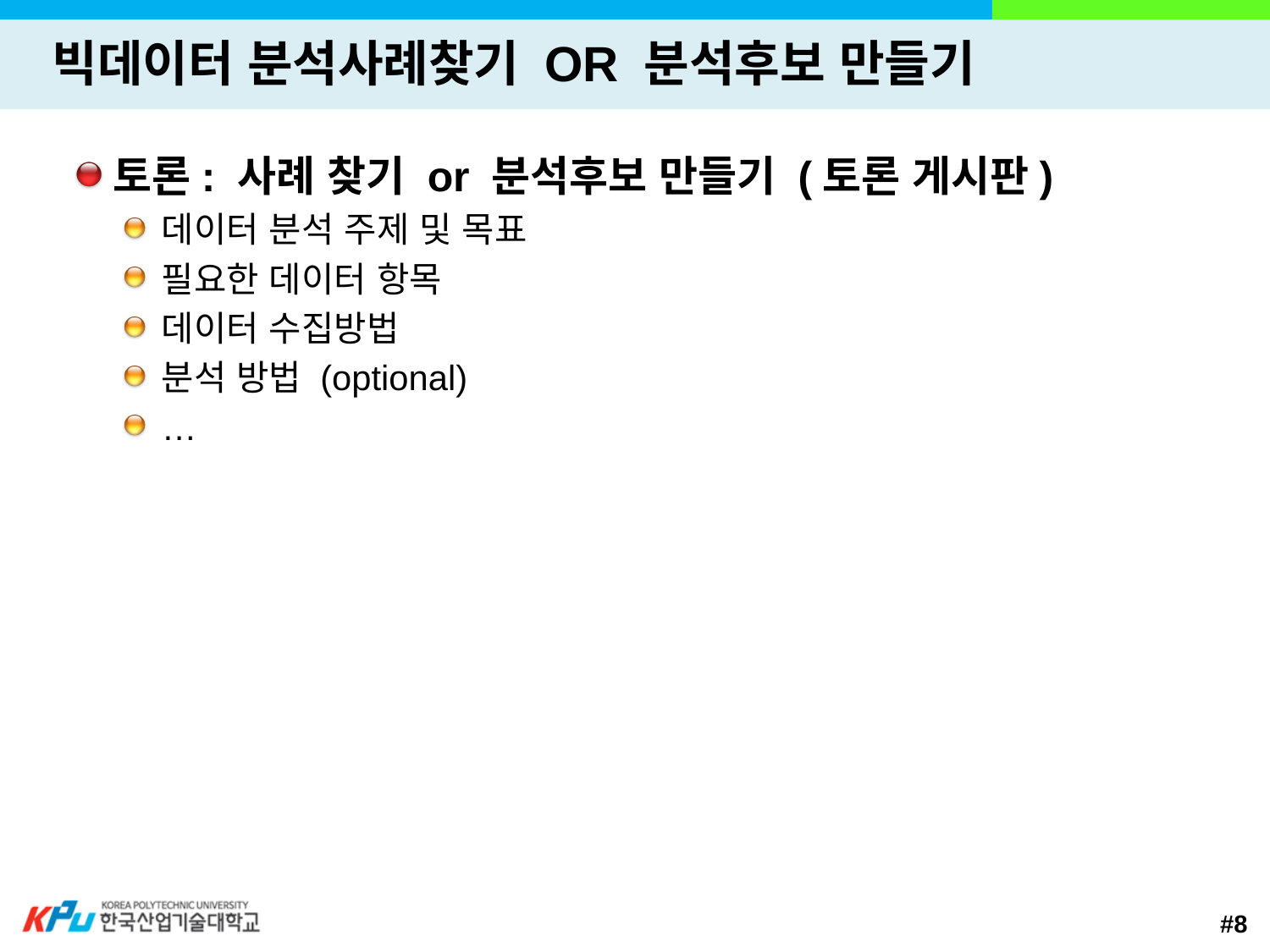

# 빅데이터 분석사례찾기 OR 분석후보 만들기
토론: 사례 찾기 or 분석후보 만들기 (토론 게시판)
데이터 분석 주제 및 목표
필요한 데이터 항목
데이터 수집방법
분석 방법 (optional)
…